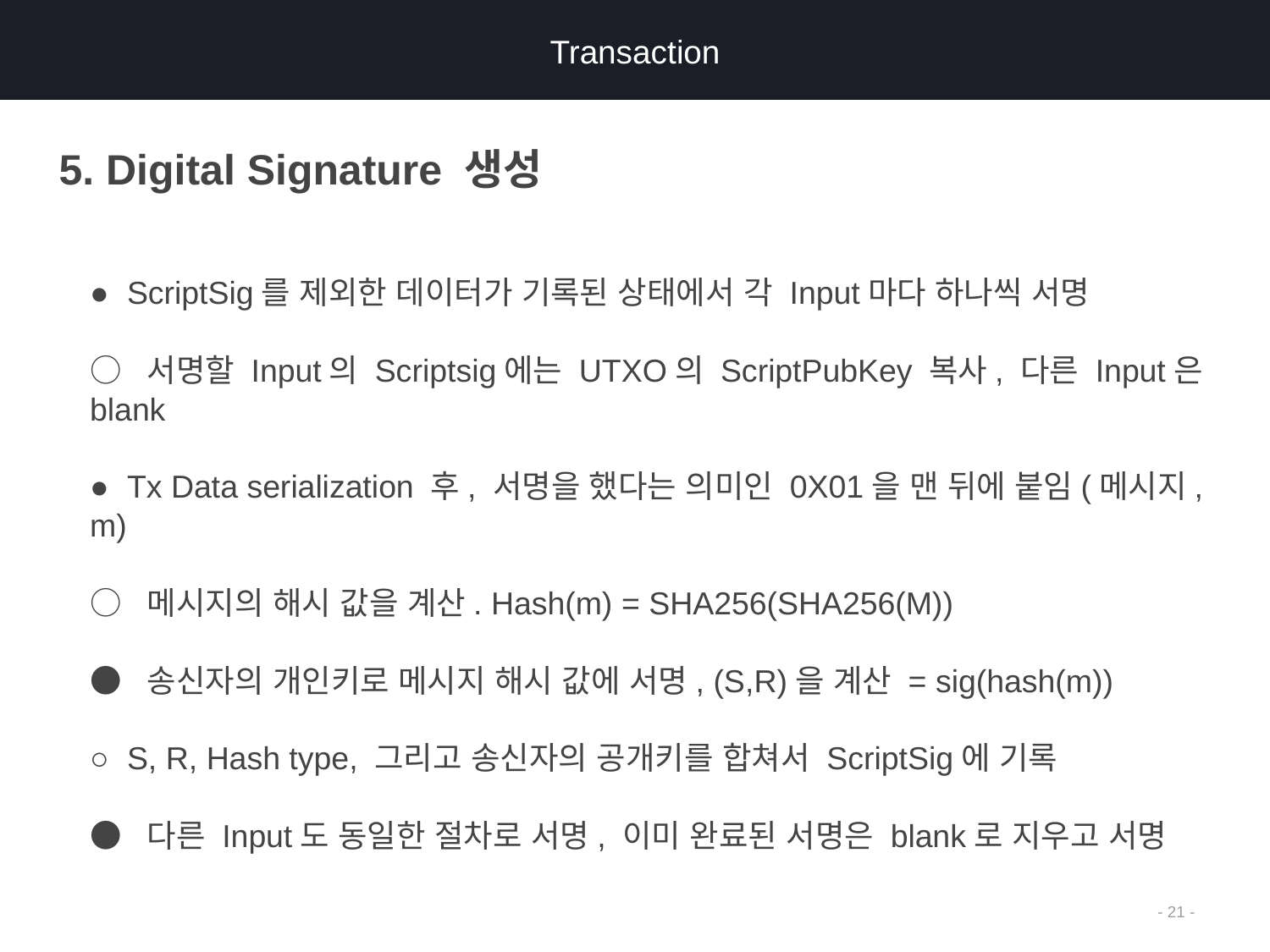

# Transaction
5. Digital Signature 생성
●  ScriptSig를 제외한 데이터가 기록된 상태에서 각 Input마다 하나씩 서명

○  서명할 Input의 Scriptsig에는 UTXO의 ScriptPubKey 복사, 다른 Input은 blank

●  Tx Data serialization 후, 서명을 했다는 의미인 0X01을 맨 뒤에 붙임(메시지, m)

○  메시지의 해시 값을 계산. Hash(m) = SHA256(SHA256(M))

●  송신자의 개인키로 메시지 해시 값에 서명, (S,R)을 계산 = sig(hash(m))

○  S, R, Hash type, 그리고 송신자의 공개키를 합쳐서 ScriptSig에 기록

●  다른 Input도 동일한 절차로 서명, 이미 완료된 서명은 blank로 지우고 서명

- 21 -